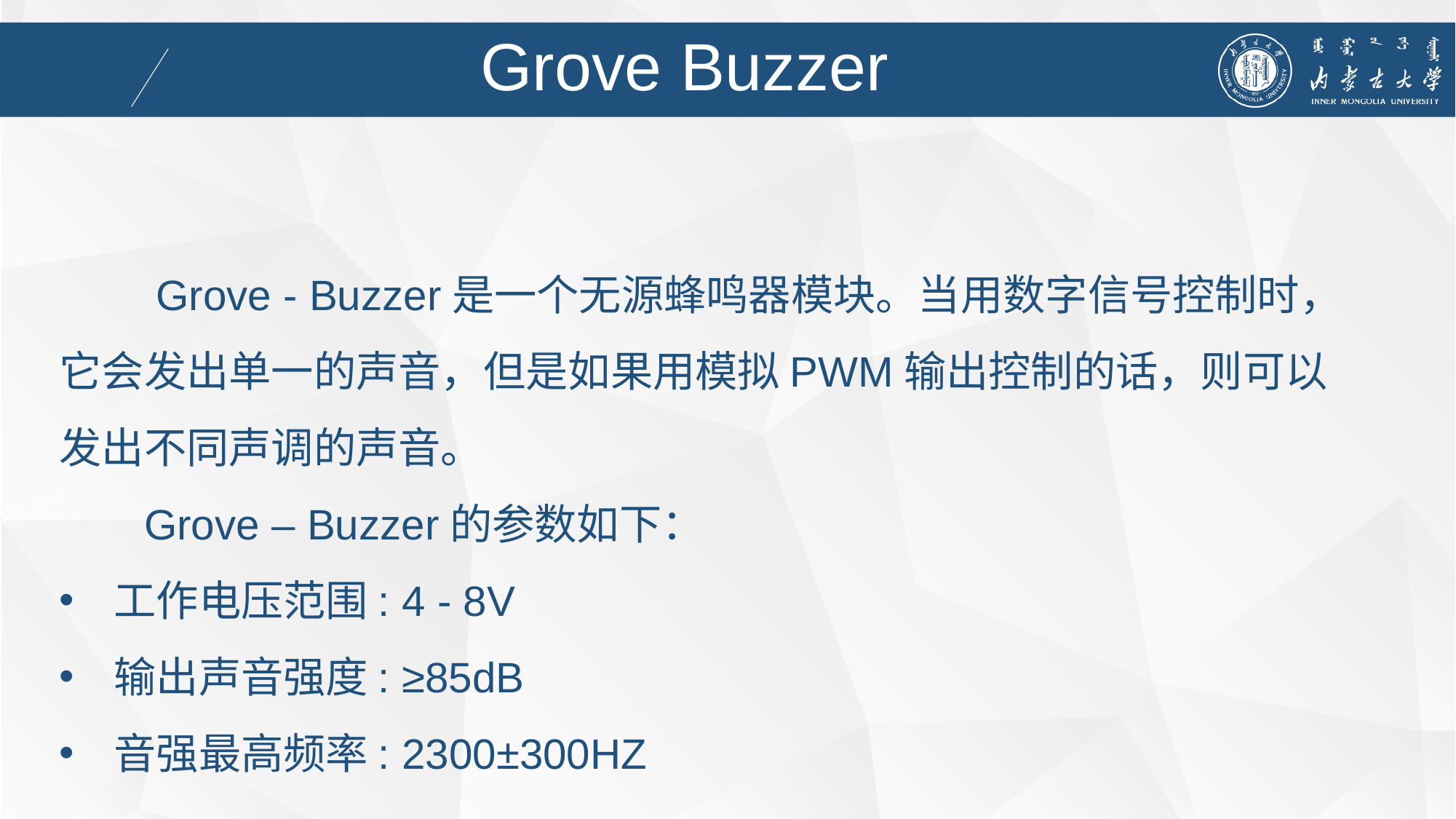

Grove Buzzer
 Grove - Buzzer是一个无源蜂鸣器模块。当用数字信号控制时，它会发出单一的声音，但是如果用模拟PWM输出控制的话，则可以发出不同声调的声音。
Grove – Buzzer的参数如下：
工作电压范围: 4 - 8V
输出声音强度: ≥85dB
音强最高频率: 2300±300HZ